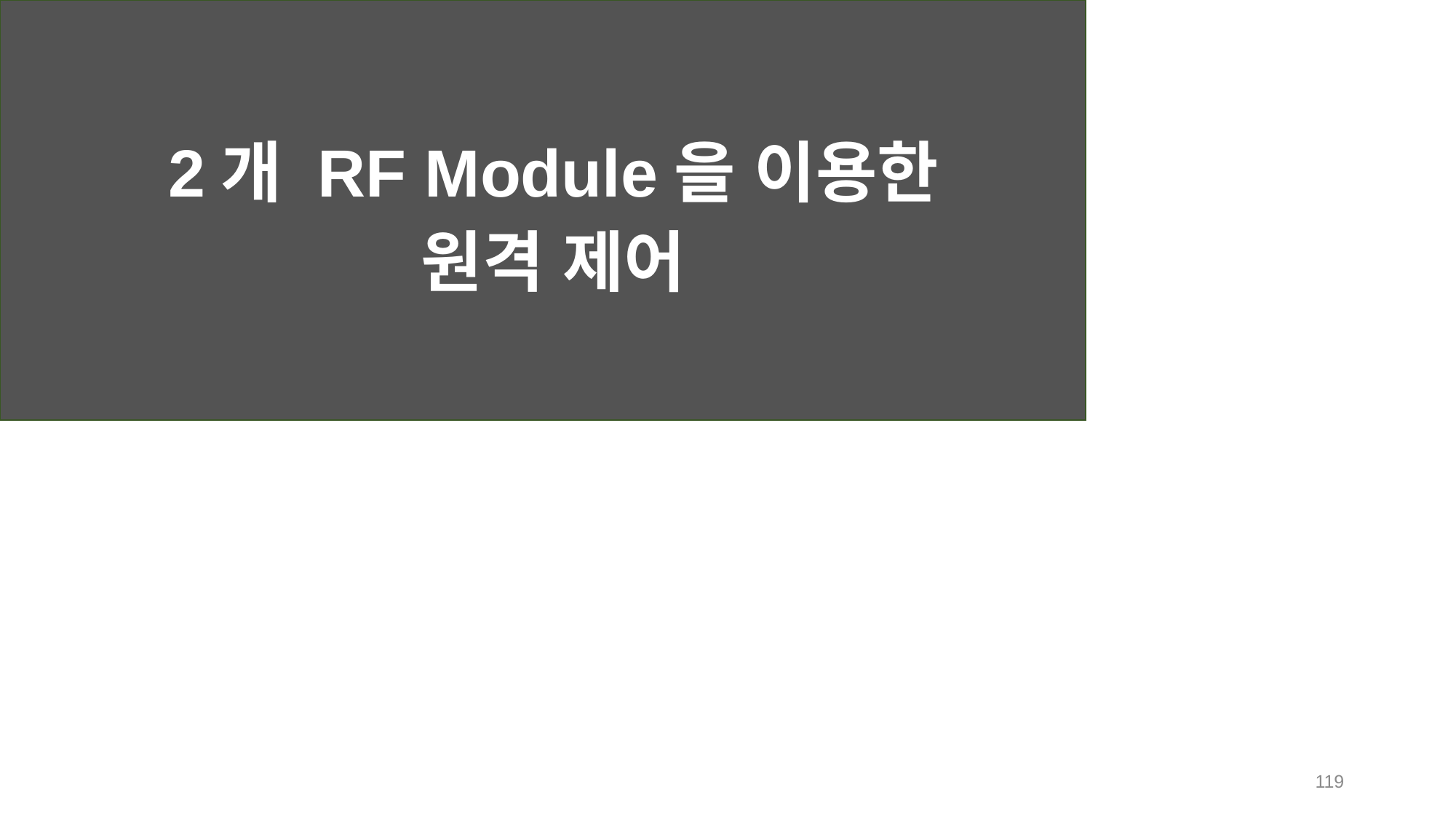

2개 RF Module을 이용한
원격 제어
119